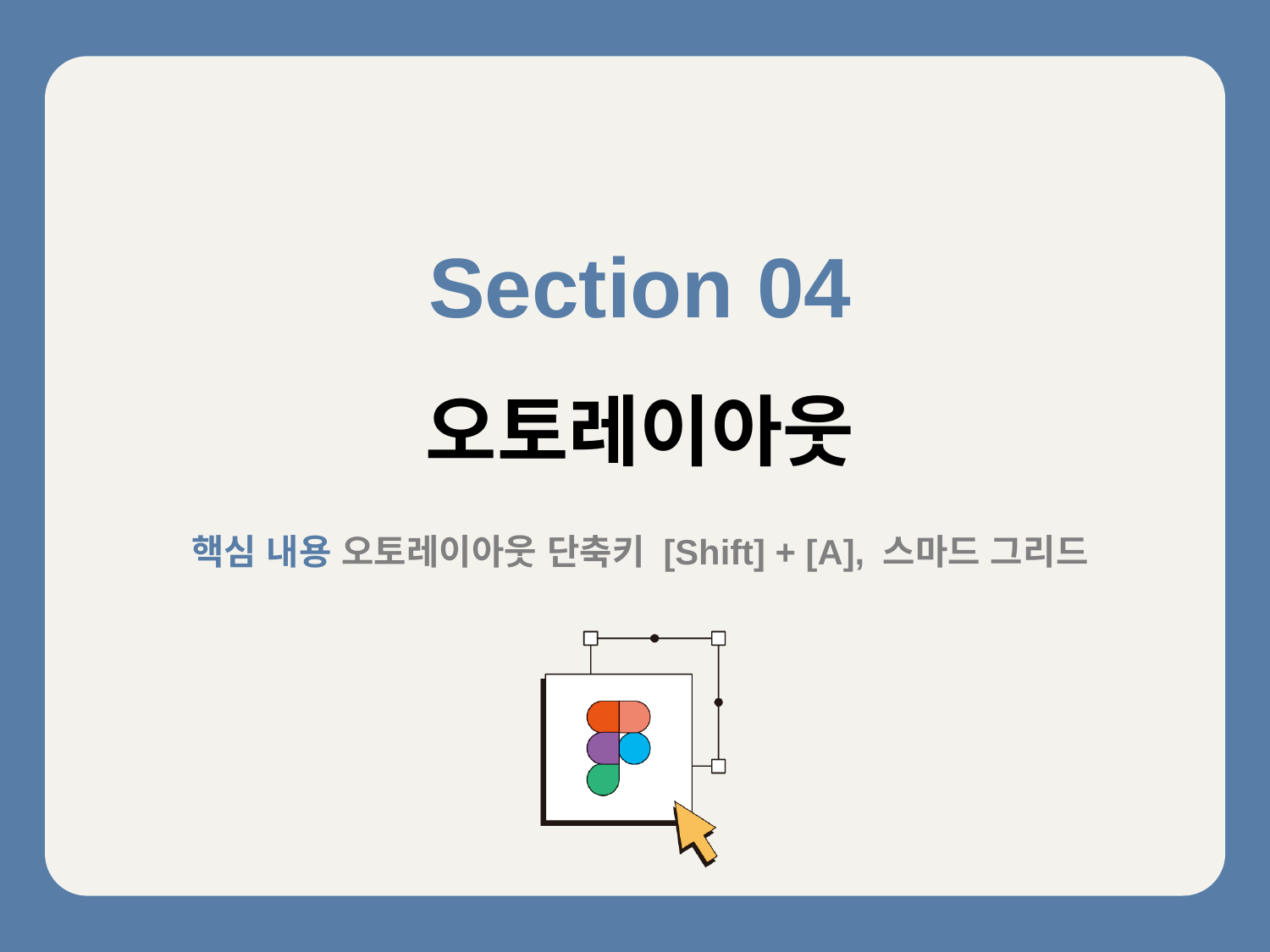

Section 04
오토레이아웃
핵심 내용 오토레이아웃 단축키 [Shift] + [A], 스마드 그리드